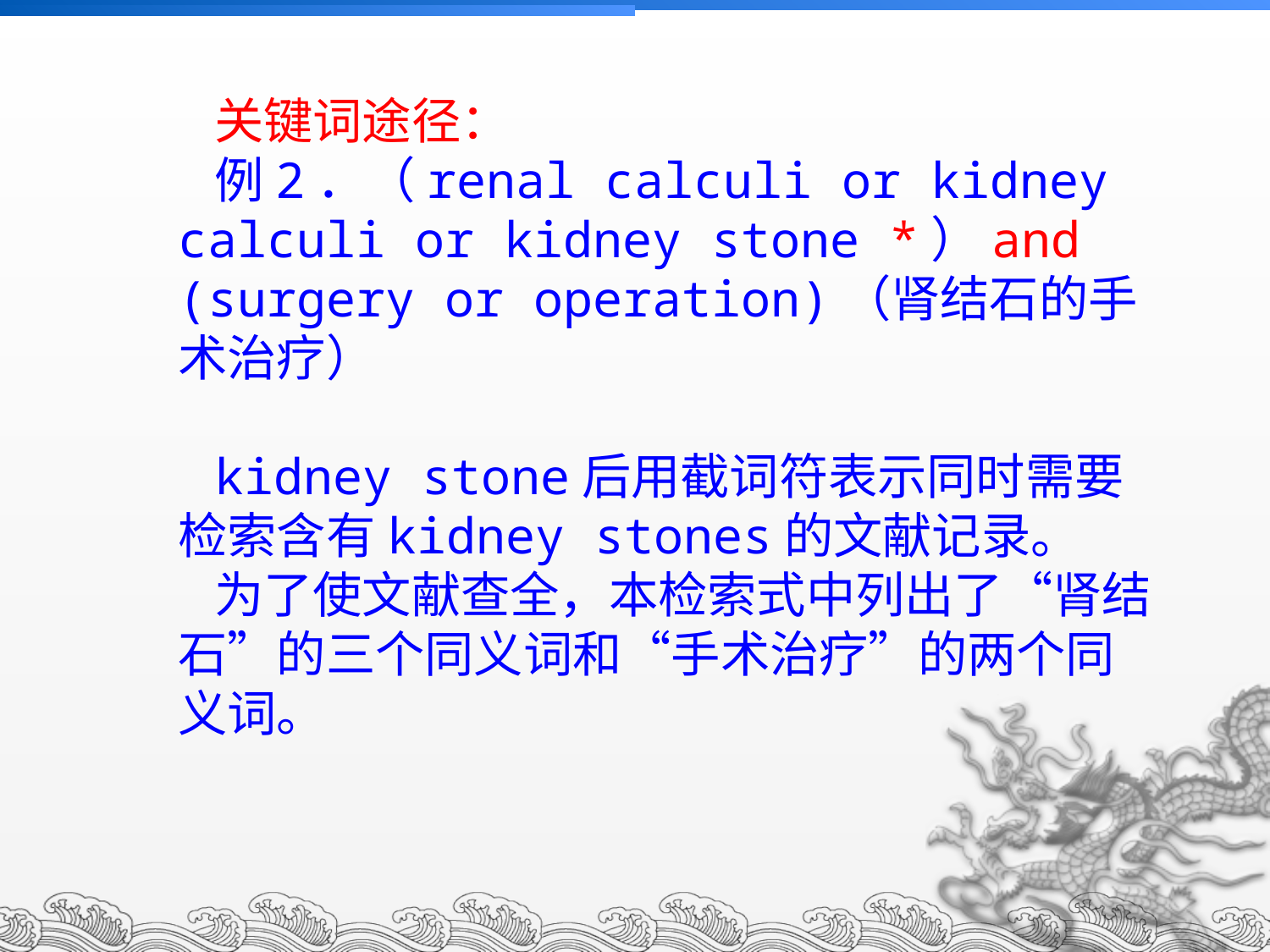

关键词途径：
例2．（renal calculi or kidney calculi or kidney stone *）and (surgery or operation)（肾结石的手术治疗）

kidney stone后用截词符表示同时需要检索含有kidney stones的文献记录。
为了使文献查全，本检索式中列出了“肾结石”的三个同义词和“手术治疗”的两个同义词。